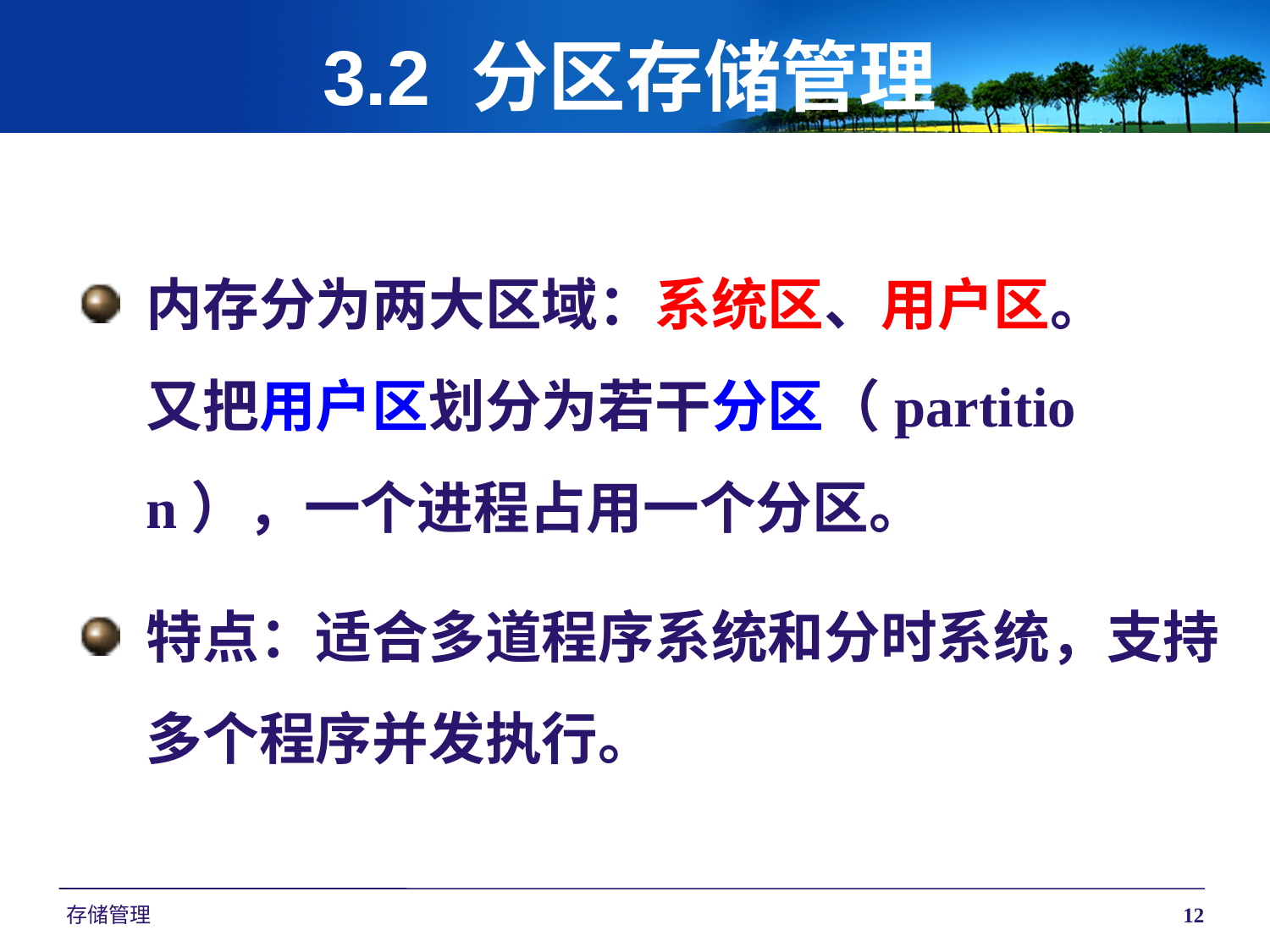

# 3.2 分区存储管理
内存分为两大区域：系统区、用户区。
又把用户区划分为若干分区（partition），一个进程占用一个分区。
特点：适合多道程序系统和分时系统，支持多个程序并发执行。
存储管理
12